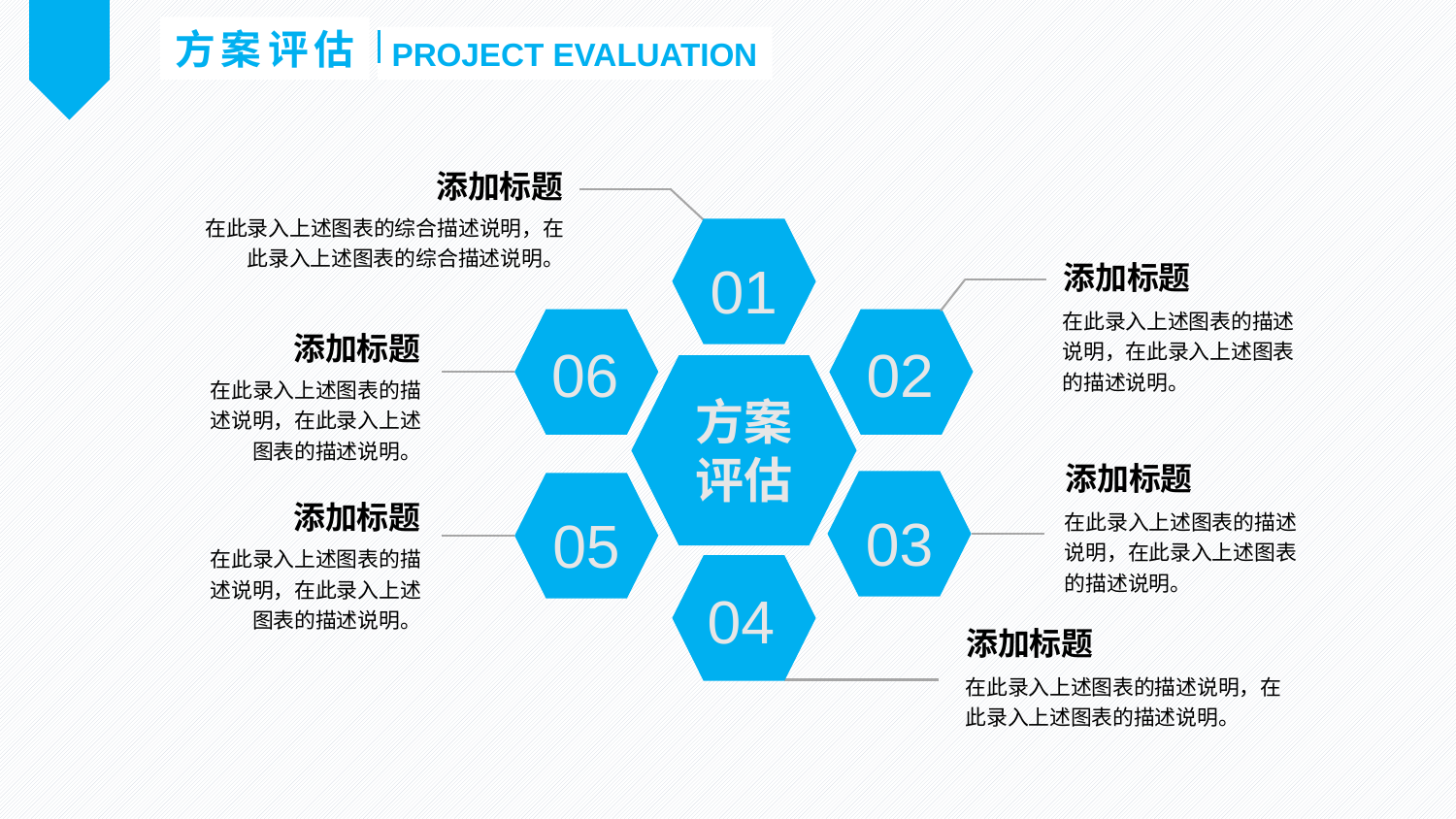

方案评估
PROJECT EVALUATION
添加标题
在此录入上述图表的综合描述说明，在此录入上述图表的综合描述说明。

01
添加标题
在此录入上述图表的描述说明，在此录入上述图表的描述说明。

06

02
添加标题

方案
评估
在此录入上述图表的描述说明，在此录入上述图表的描述说明。
添加标题

03

05
添加标题
在此录入上述图表的描述说明，在此录入上述图表的描述说明。
在此录入上述图表的描述说明，在此录入上述图表的描述说明。

04
添加标题
在此录入上述图表的描述说明，在此录入上述图表的描述说明。
延时符